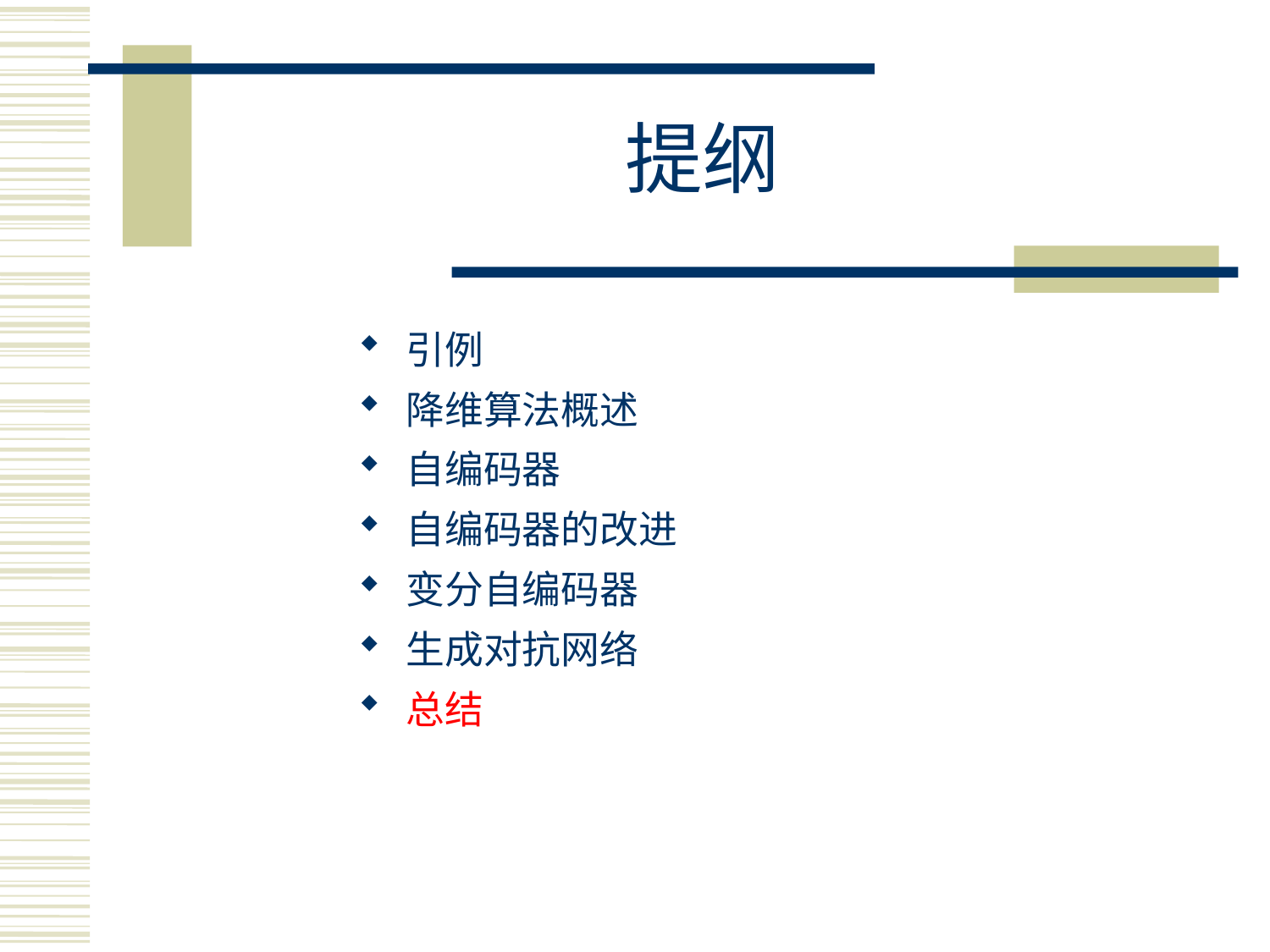

# 提纲
引例
降维算法概述
自编码器
自编码器的改进
变分自编码器
生成对抗网络
总结